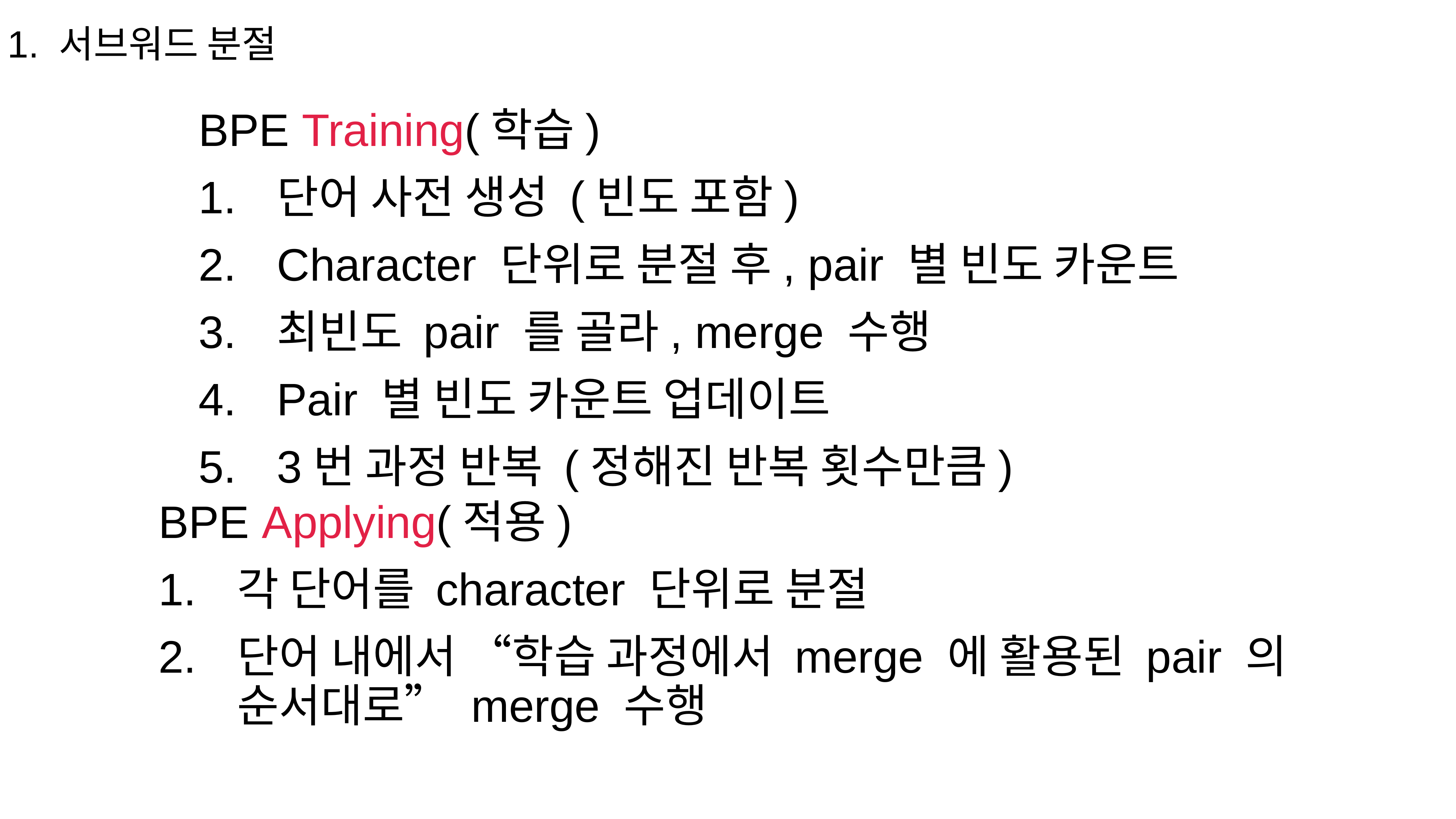

1. 서브워드 분절
BPE Training(학습)
단어 사전 생성 (빈도 포함)
Character 단위로 분절 후, pair 별 빈도 카운트
최빈도 pair 를 골라, merge 수행
Pair 별 빈도 카운트 업데이트
3번 과정 반복 (정해진 반복 횟수만큼)
BPE Applying(적용)
각 단어를 character 단위로 분절
단어 내에서 “학습 과정에서 merge 에 활용된 pair 의
순서대로” merge 수행
6